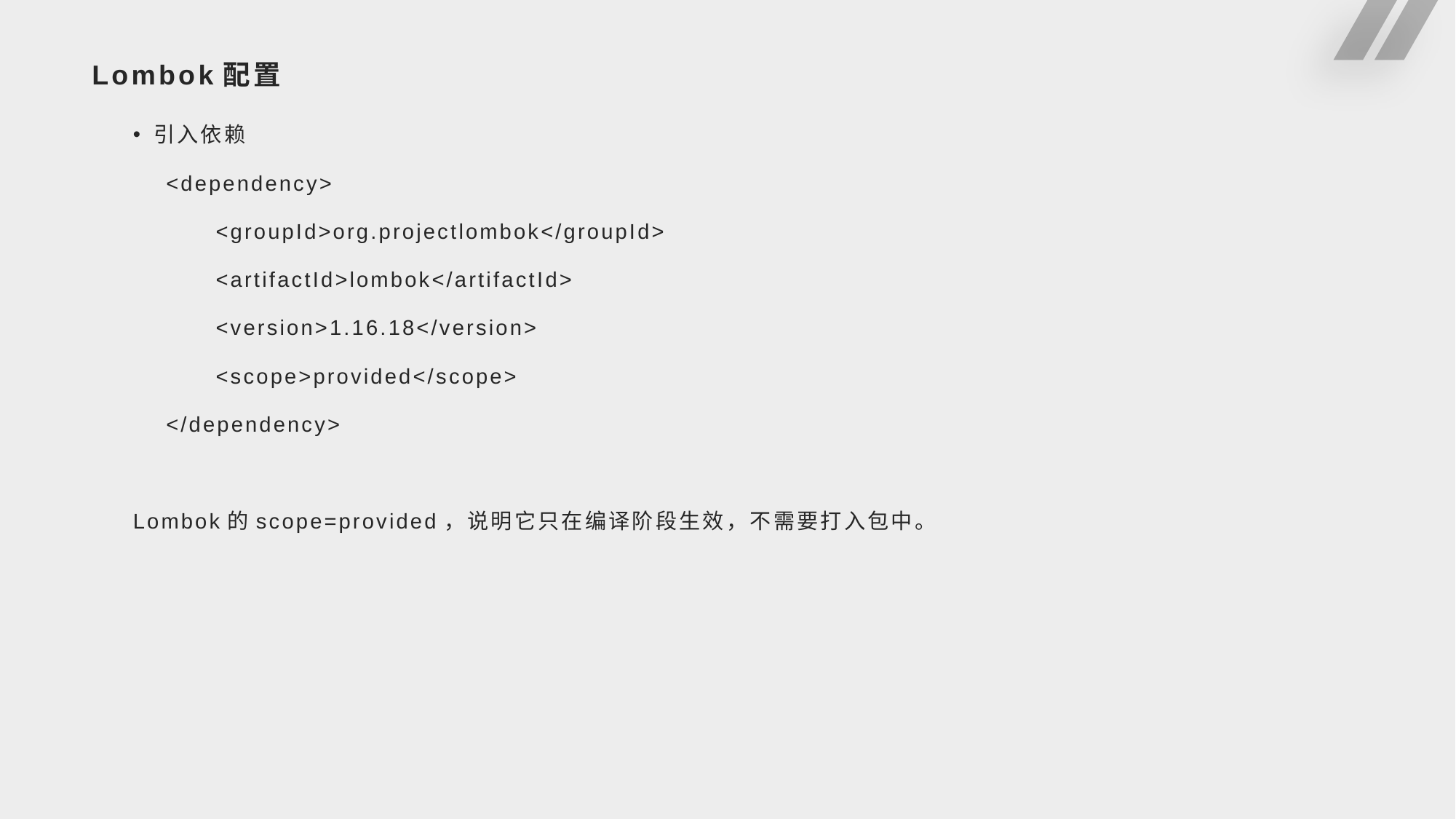

# Lombok配置
引入依赖
    <dependency>
          <groupId>org.projectlombok</groupId>
          <artifactId>lombok</artifactId>
          <version>1.16.18</version>
          <scope>provided</scope>
    </dependency>

Lombok的scope=provided，说明它只在编译阶段生效，不需要打入包中。